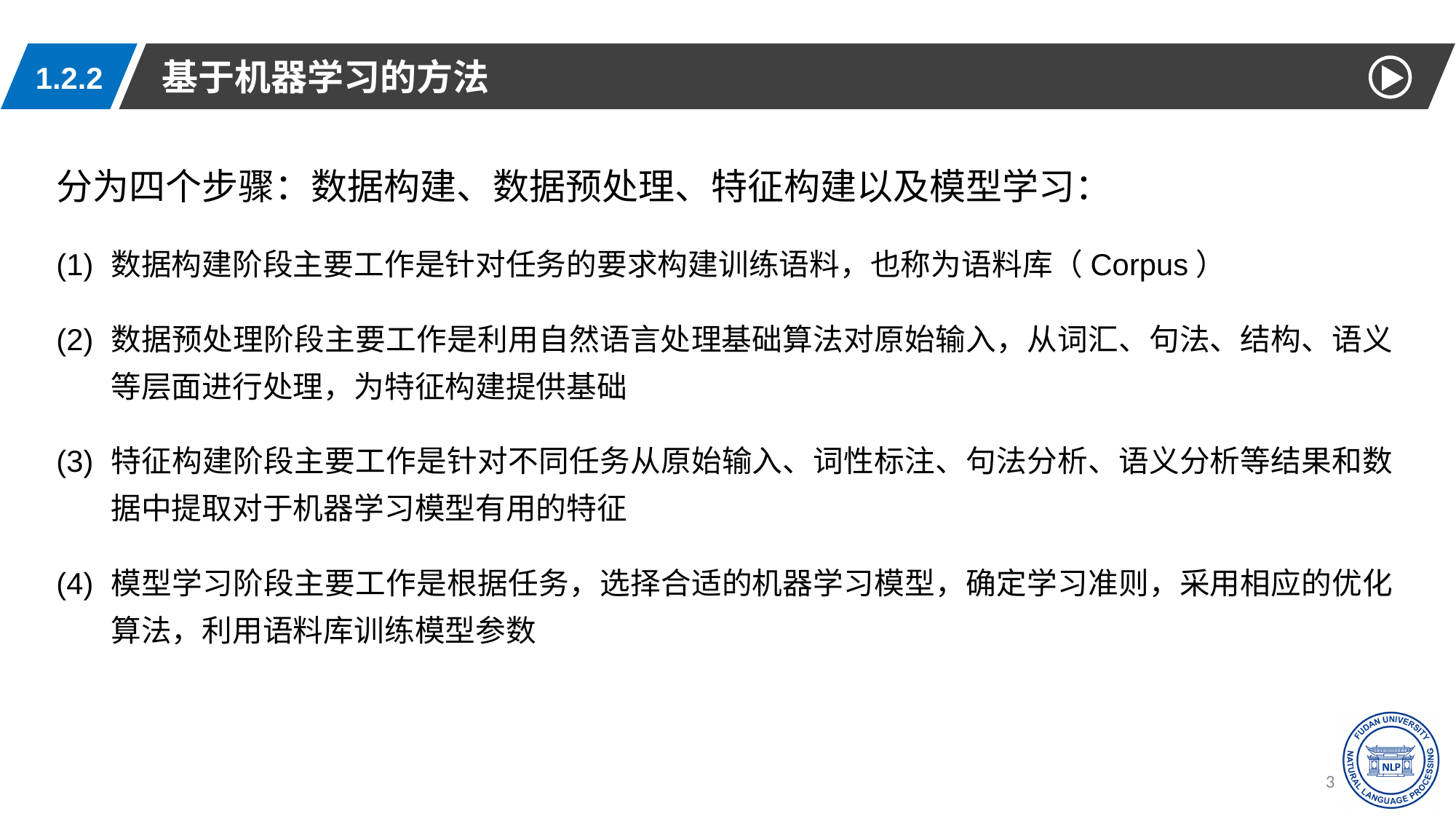

基于机器学习的方法
1.2.2

分为四个步骤：数据构建、数据预处理、特征构建以及模型学习：
数据构建阶段主要工作是针对任务的要求构建训练语料，也称为语料库（Corpus）
数据预处理阶段主要工作是利用自然语言处理基础算法对原始输入，从词汇、句法、结构、语义等层面进行处理，为特征构建提供基础
特征构建阶段主要工作是针对不同任务从原始输入、词性标注、句法分析、语义分析等结果和数据中提取对于机器学习模型有用的特征
模型学习阶段主要工作是根据任务，选择合适的机器学习模型，确定学习准则，采用相应的优化算法，利用语料库训练模型参数
32